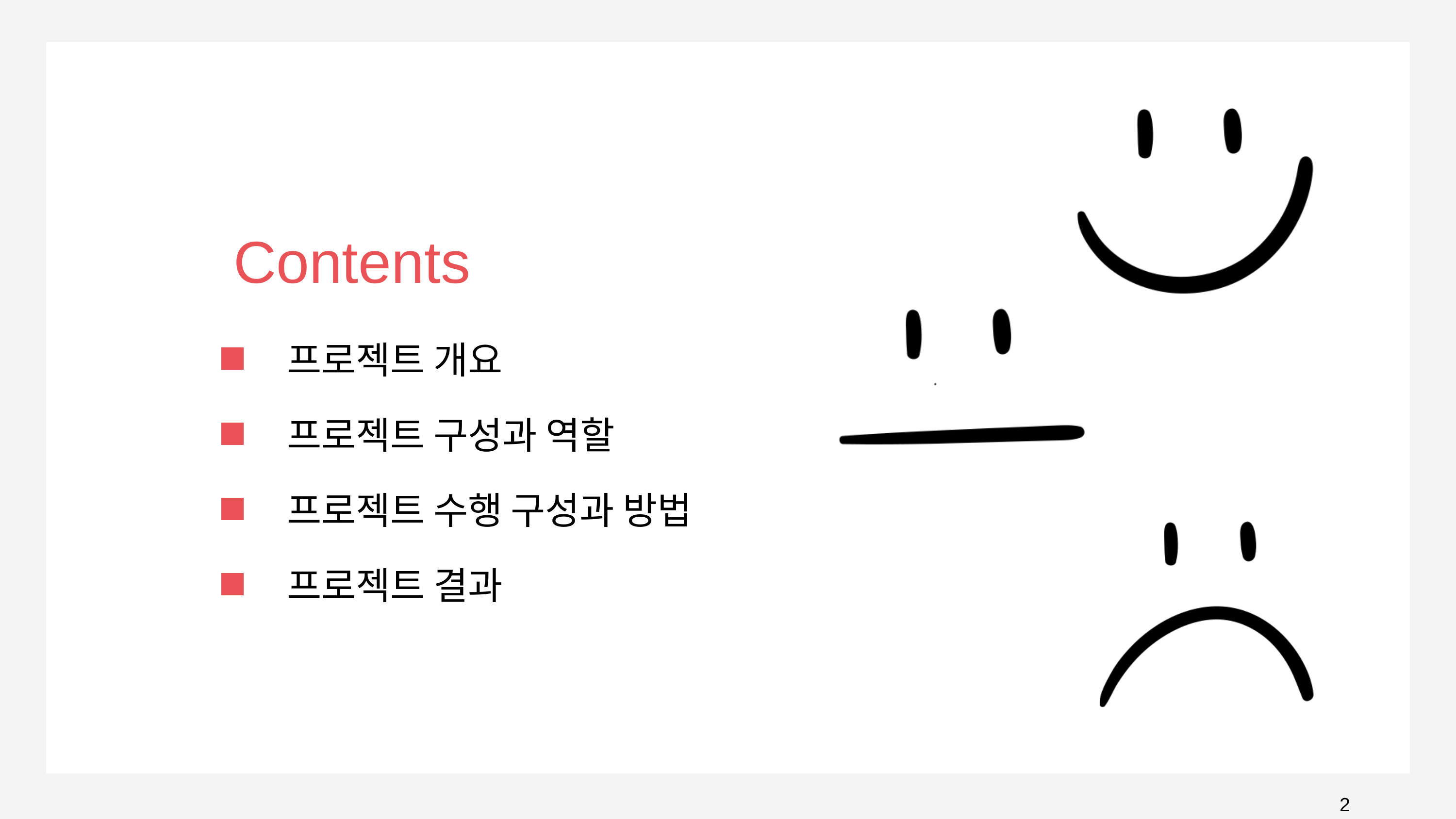

Contents

프로젝트 개요

프로젝트 구성과 역할

프로젝트 수행 구성과 방법

프로젝트 결과

2